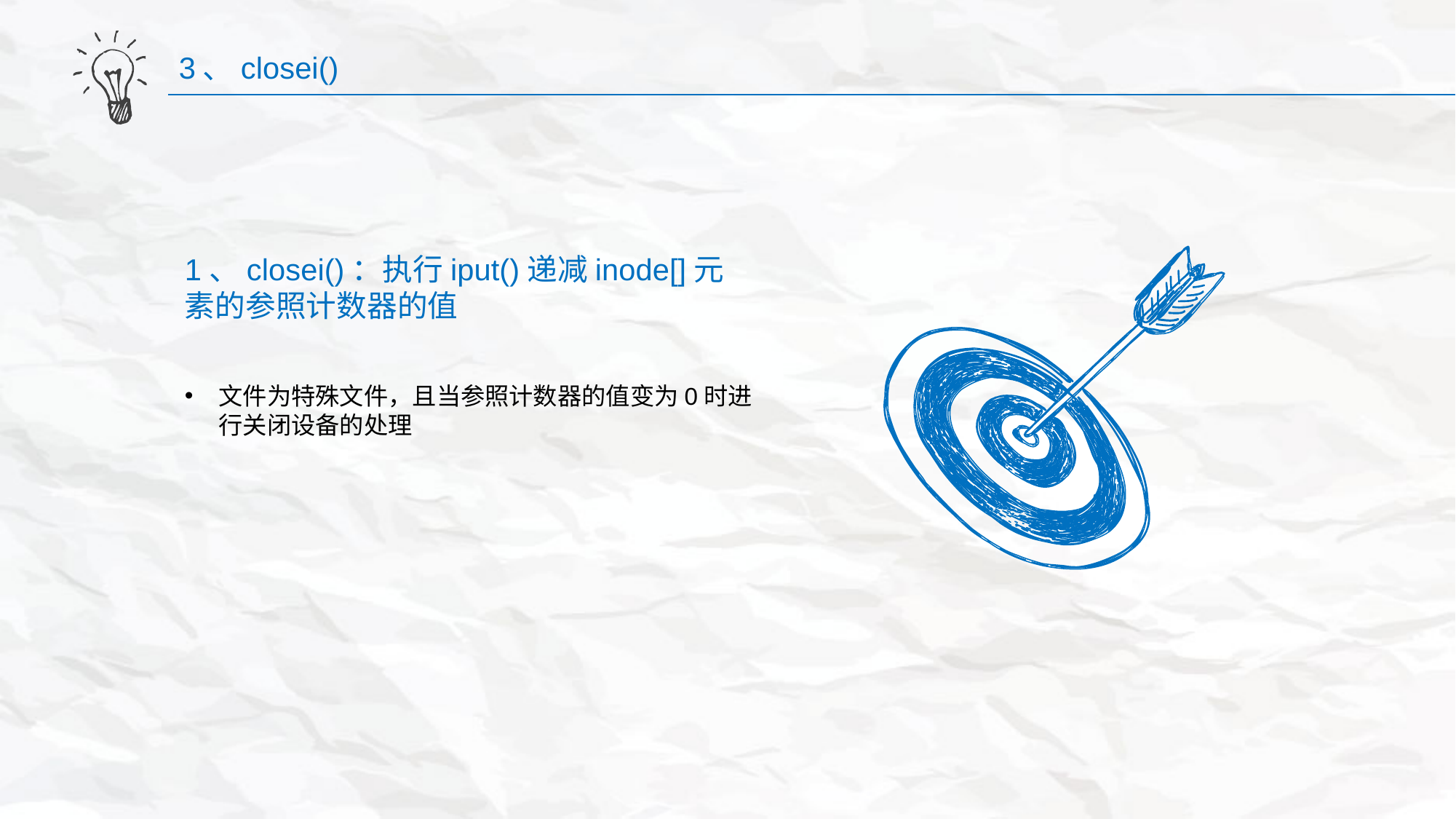

3、closei()
1、closei()：执行iput()递减inode[]元素的参照计数器的值
文件为特殊文件，且当参照计数器的值变为0时进行关闭设备的处理